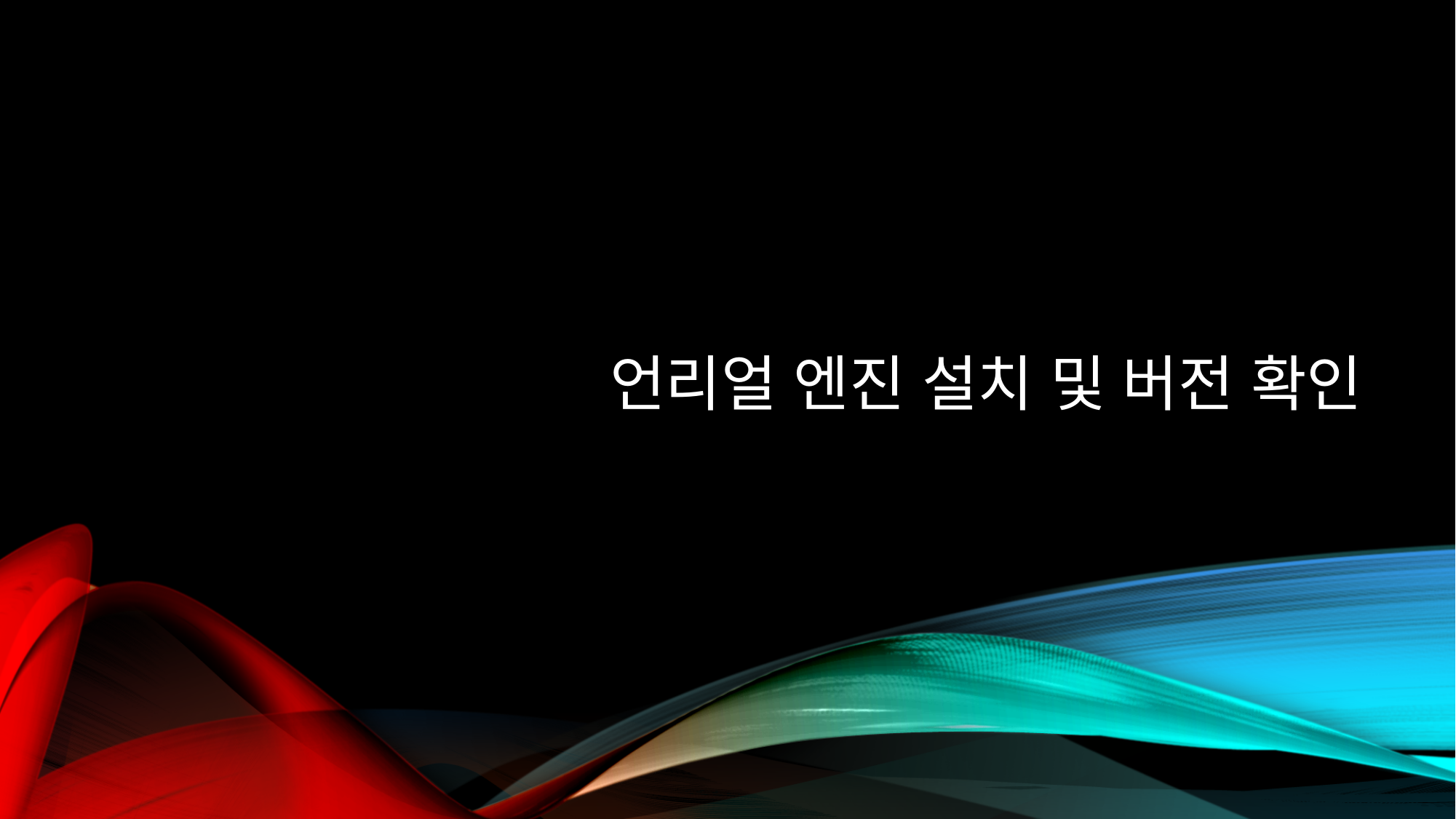

# 언리얼 엔진 설치 및 버전 확인